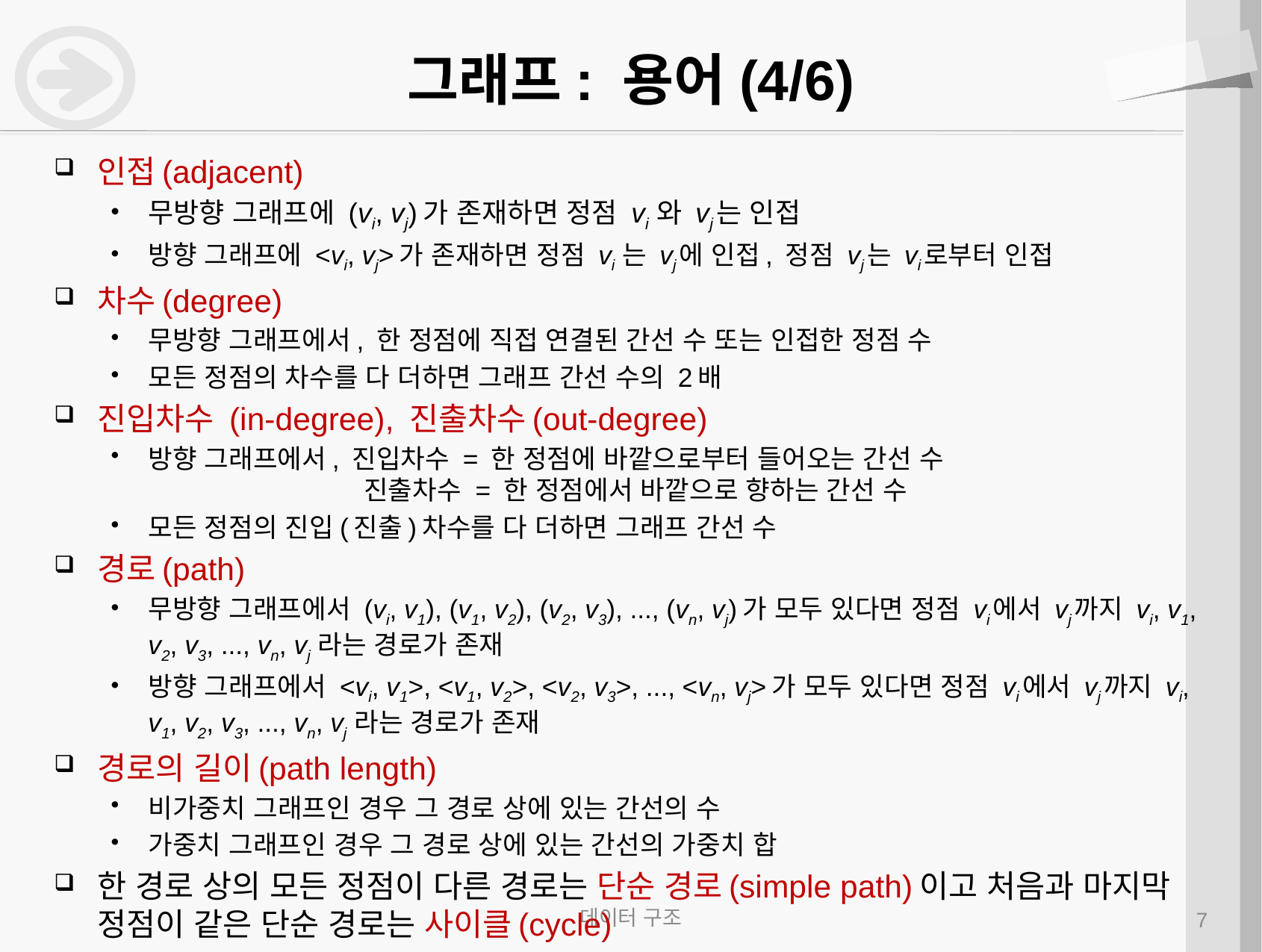

# 그래프: 용어(4/6)
인접(adjacent)
무방향 그래프에 (vi, vj)가 존재하면 정점 vi 와 vj는 인접
방향 그래프에 <vi, vj>가 존재하면 정점 vi 는 vj에 인접, 정점 vj는 vi로부터 인접
차수(degree)
무방향 그래프에서, 한 정점에 직접 연결된 간선 수 또는 인접한 정점 수
모든 정점의 차수를 다 더하면 그래프 간선 수의 2배
진입차수 (in-degree), 진출차수(out-degree)
방향 그래프에서, 진입차수 = 한 정점에 바깥으로부터 들어오는 간선 수
                             진출차수 = 한 정점에서 바깥으로 향하는 간선 수
모든 정점의 진입(진출)차수를 다 더하면 그래프 간선 수
경로(path)
무방향 그래프에서 (vi, v1), (v1, v2), (v2, v3), ..., (vn, vj)가 모두 있다면 정점 vi에서 vj까지 vi, v1, v2, v3, ..., vn, vj 라는 경로가 존재
방향 그래프에서 <vi, v1>, <v1, v2>, <v2, v3>, ..., <vn, vj>가 모두 있다면 정점 vi에서 vj까지 vi, v1, v2, v3, ..., vn, vj 라는 경로가 존재
경로의 길이(path length)
비가중치 그래프인 경우 그 경로 상에 있는 간선의 수
가중치 그래프인 경우 그 경로 상에 있는 간선의 가중치 합
한 경로 상의 모든 정점이 다른 경로는 단순 경로(simple path)이고 처음과 마지막 정점이 같은 단순 경로는 사이클(cycle)

데이터 구조
7